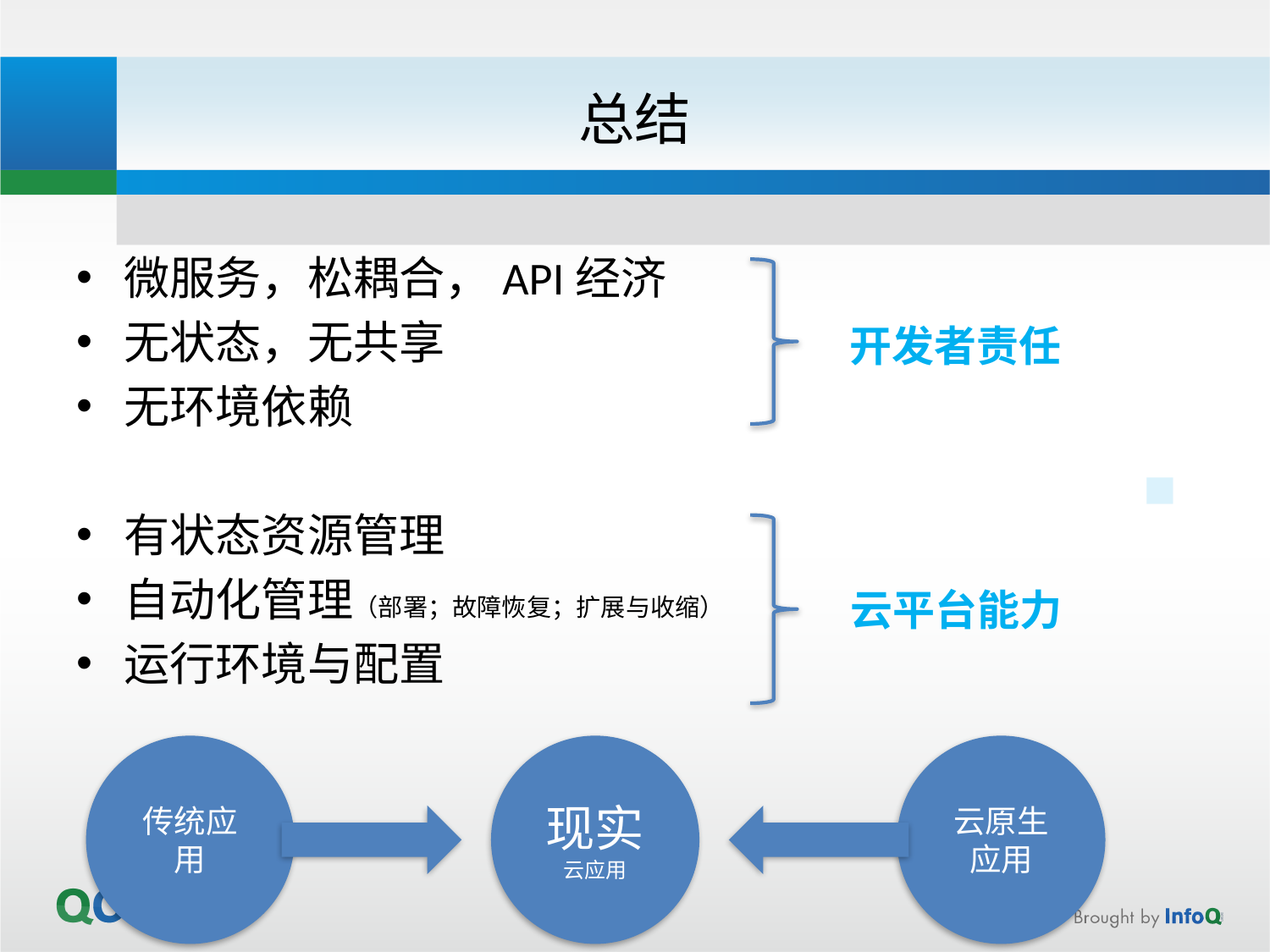

# 总结

微服务，松耦合，API经济
无状态，无共享
无环境依赖

有状态资源管理
自动化管理（部署；故障恢复；扩展与收缩）
运行环境与配置

开发者责任

云平台能力

现实
云应用
云原生应用
传统应用